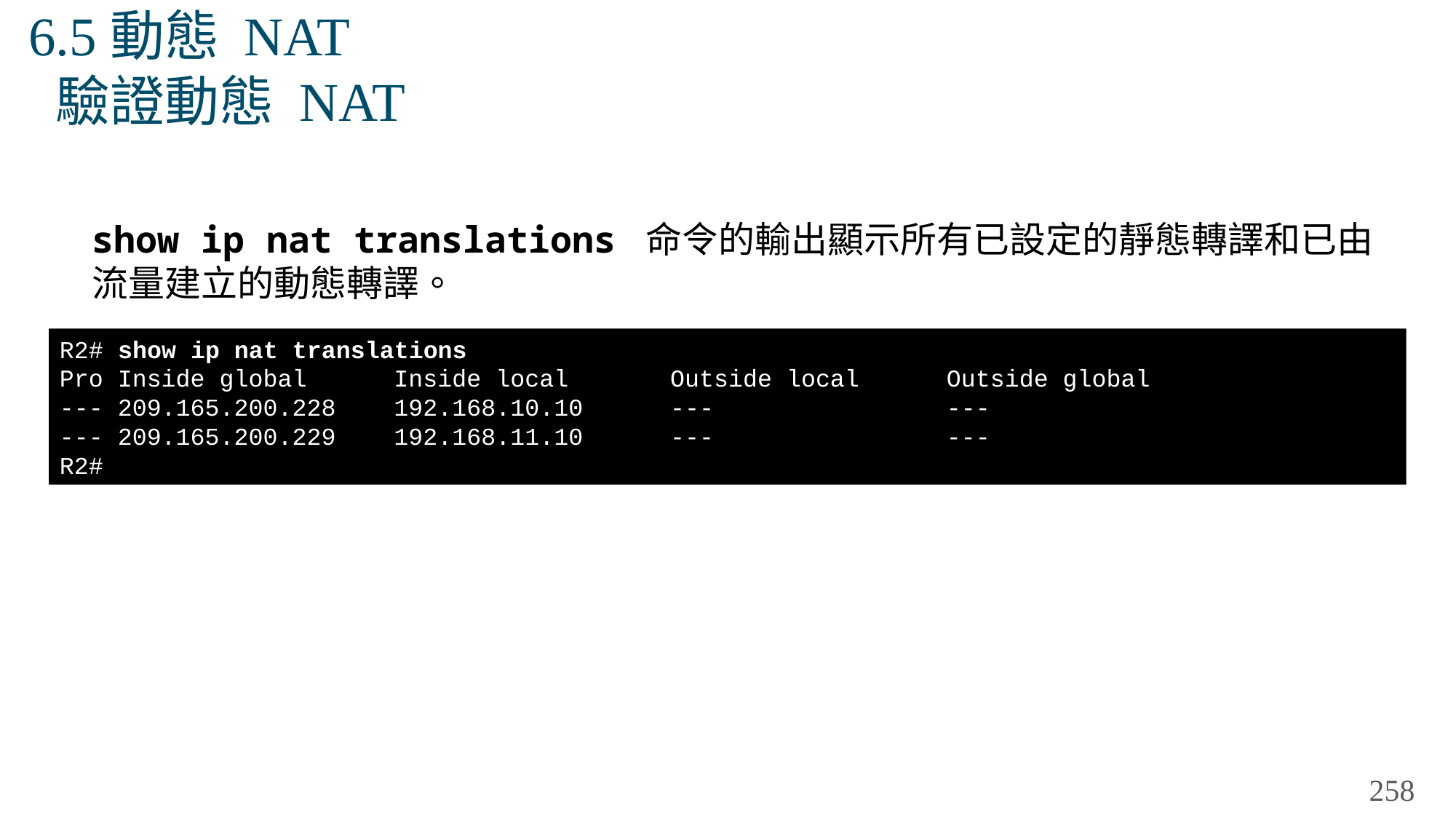

# 6.5動態 NAT 驗證動態 NAT
show ip nat translations 命令的輸出顯示所有已設定的靜態轉譯和已由流量建立的動態轉譯。
R2# show ip nat translations
Pro Inside global      Inside local       Outside local      Outside global
--- 209.165.200.228    192.168.10.10      ---                ---
--- 209.165.200.229    192.168.11.10      ---                ---
R2#
258